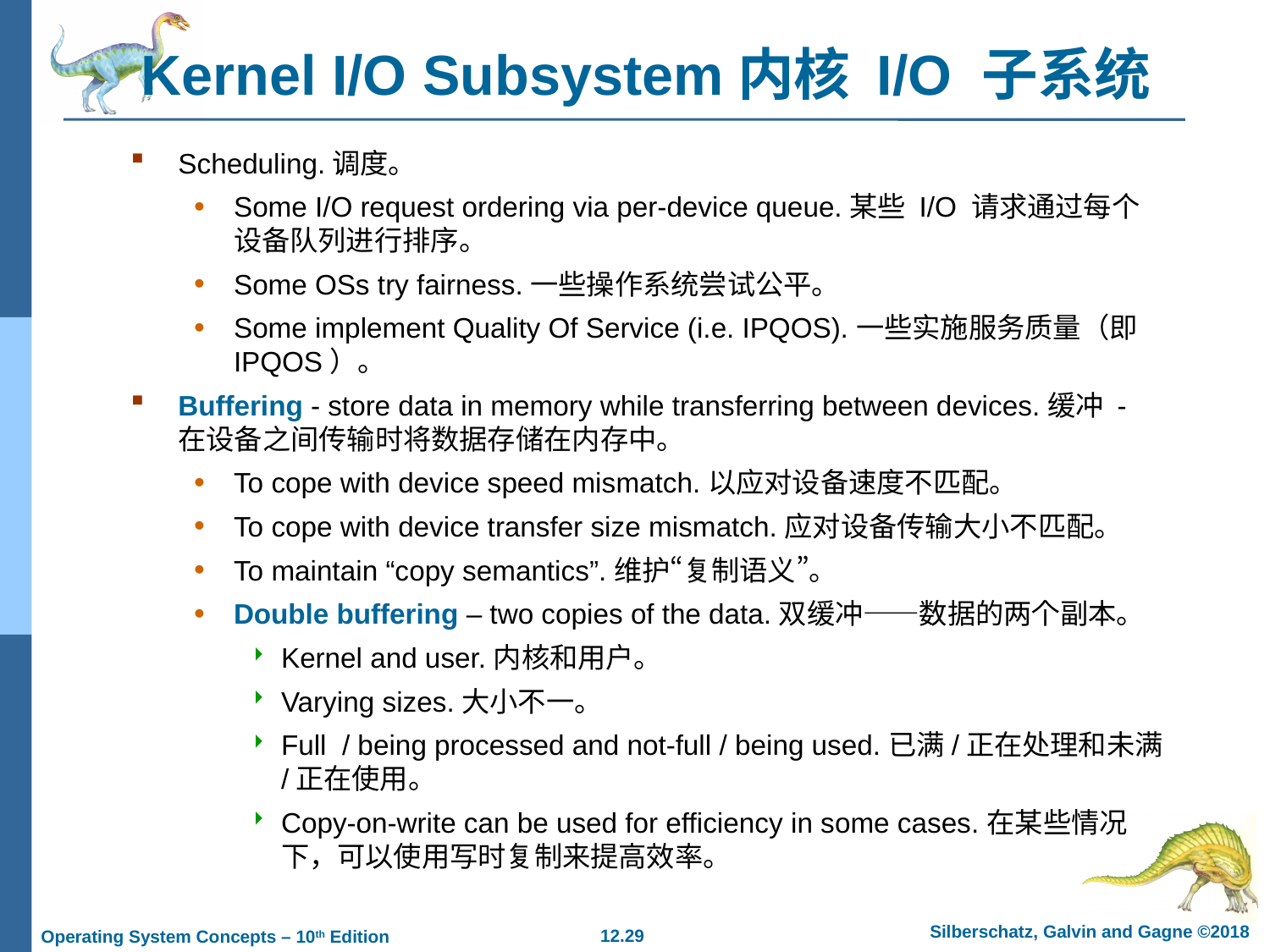

# Kernel I/O Subsystem内核 I/O 子系统
Scheduling.调度。
Some I/O request ordering via per-device queue.某些 I/O 请求通过每个设备队列进行排序。
Some OSs try fairness.一些操作系统尝试公平。
Some implement Quality Of Service (i.e. IPQOS).一些实施服务质量（即 IPQOS）。
Buffering - store data in memory while transferring between devices.缓冲 - 在设备之间传输时将数据存储在内存中。
To cope with device speed mismatch.以应对设备速度不匹配。
To cope with device transfer size mismatch.应对设备传输大小不匹配。
To maintain “copy semantics”.维护“复制语义”。
Double buffering – two copies of the data.双缓冲——数据的两个副本。
Kernel and user.内核和用户。
Varying sizes.大小不一。
Full  / being processed and not-full / being used.已满/正在处理和未满/正在使用。
Copy-on-write can be used for efficiency in some cases.在某些情况下，可以使用写时复制来提高效率。